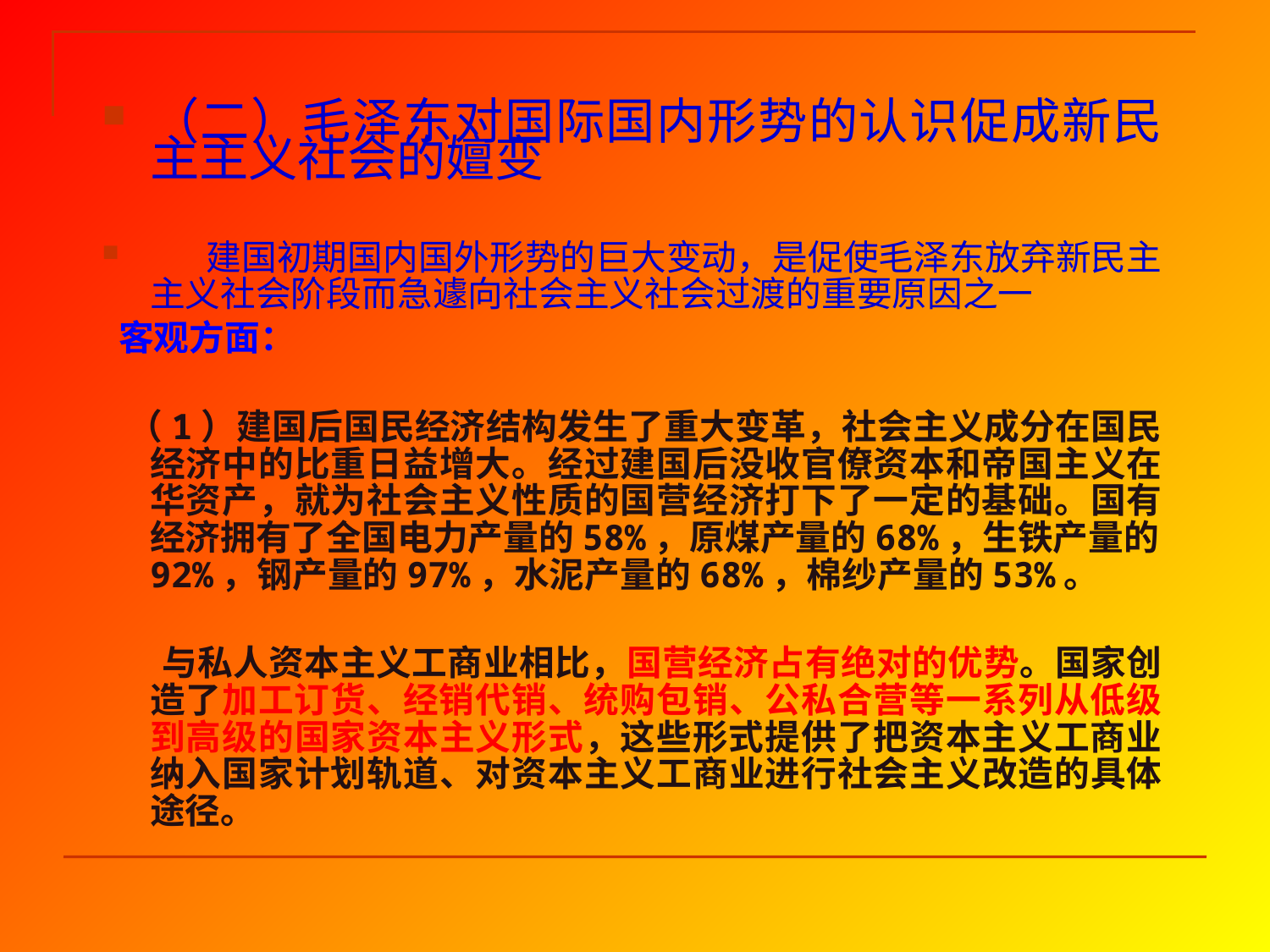

（二）毛泽东对国际国内形势的认识促成新民主主义社会的嬗变

      建国初期国内国外形势的巨大变动，是促使毛泽东放弃新民主主义社会阶段而急遽向社会主义社会过渡的重要原因之一
 客观方面：

  （1）建国后国民经济结构发生了重大变革，社会主义成分在国民经济中的比重日益增大。经过建国后没收官僚资本和帝国主义在华资产，就为社会主义性质的国营经济打下了一定的基础。国有经济拥有了全国电力产量的58%，原煤产量的68%，生铁产量的92%，钢产量的97%，水泥产量的68%，棉纱产量的53%。

      与私人资本主义工商业相比，国营经济占有绝对的优势。国家创造了加工订货、经销代销、统购包销、公私合营等一系列从低级到高级的国家资本主义形式，这些形式提供了把资本主义工商业纳入国家计划轨道、对资本主义工商业进行社会主义改造的具体途径。